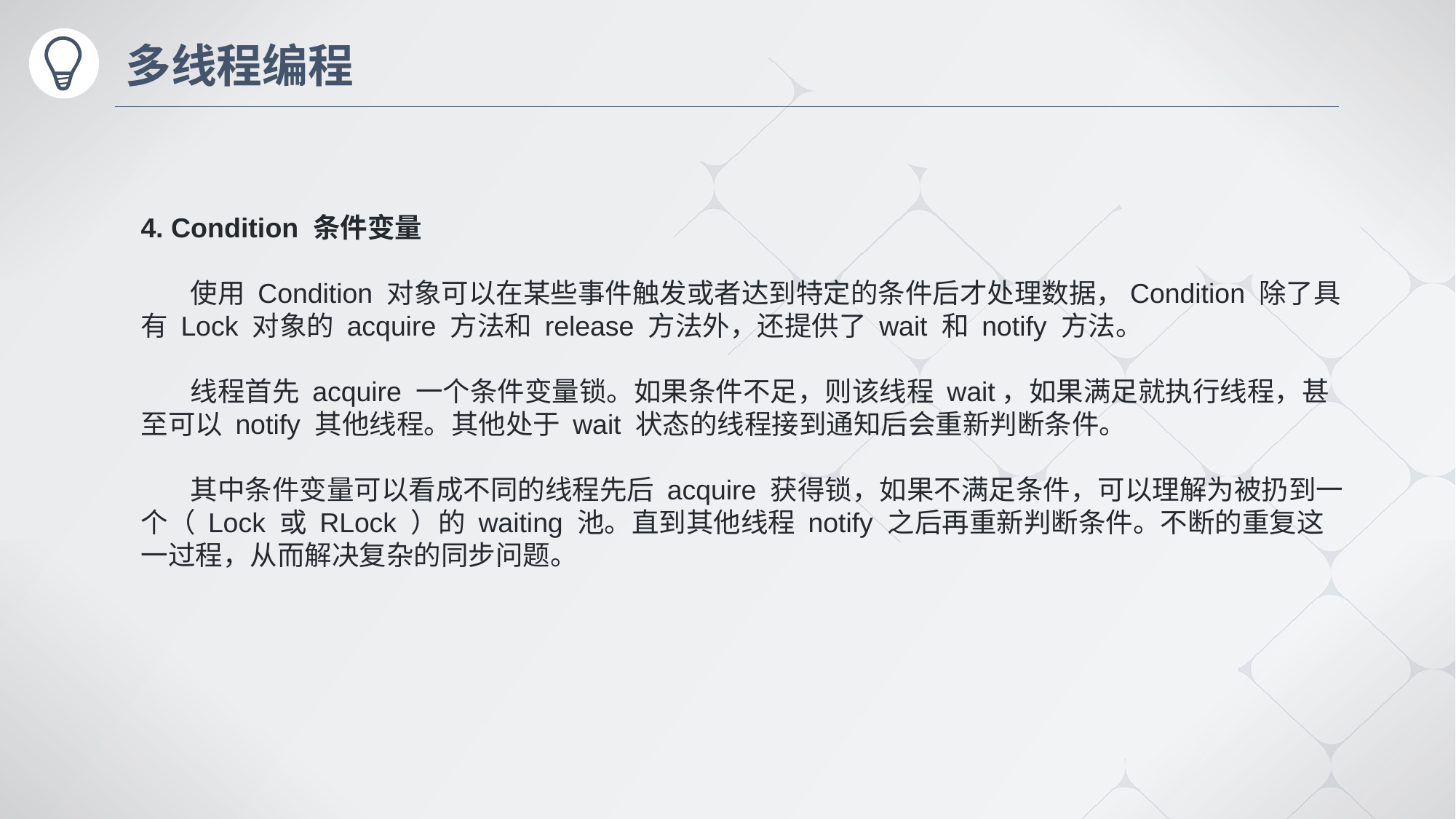

# 多线程编程
4. Condition 条件变量

       使用 Condition 对象可以在某些事件触发或者达到特定的条件后才处理数据，Condition 除了具有 Lock 对象的 acquire 方法和 release 方法外，还提供了 wait 和 notify 方法。

       线程首先 acquire 一个条件变量锁。如果条件不足，则该线程 wait，如果满足就执行线程，甚至可以 notify 其他线程。其他处于 wait 状态的线程接到通知后会重新判断条件。

       其中条件变量可以看成不同的线程先后 acquire 获得锁，如果不满足条件，可以理解为被扔到一个（ Lock 或 RLock ）的 waiting 池。直到其他线程 notify 之后再重新判断条件。不断的重复这一过程，从而解决复杂的同步问题。